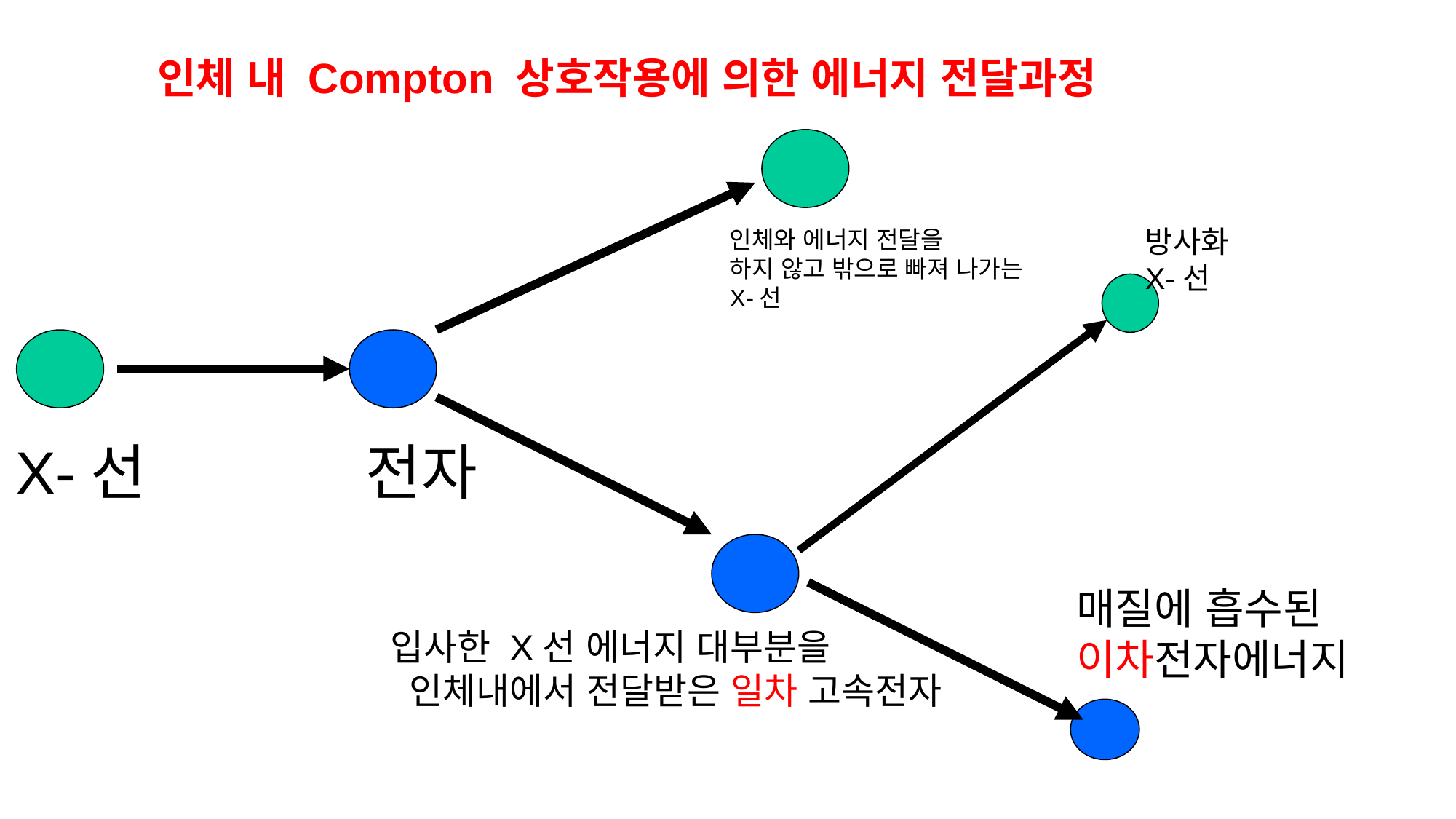

인체 내 Compton 상호작용에 의한 에너지 전달과정

방사화
X-선
인체와 에너지 전달을
하지 않고 밖으로 빠져 나가는
X-선
#

X-선
전자

매질에 흡수된
이차전자에너지
입사한 X선 에너지 대부분을
 인체내에서 전달받은 일차 고속전자